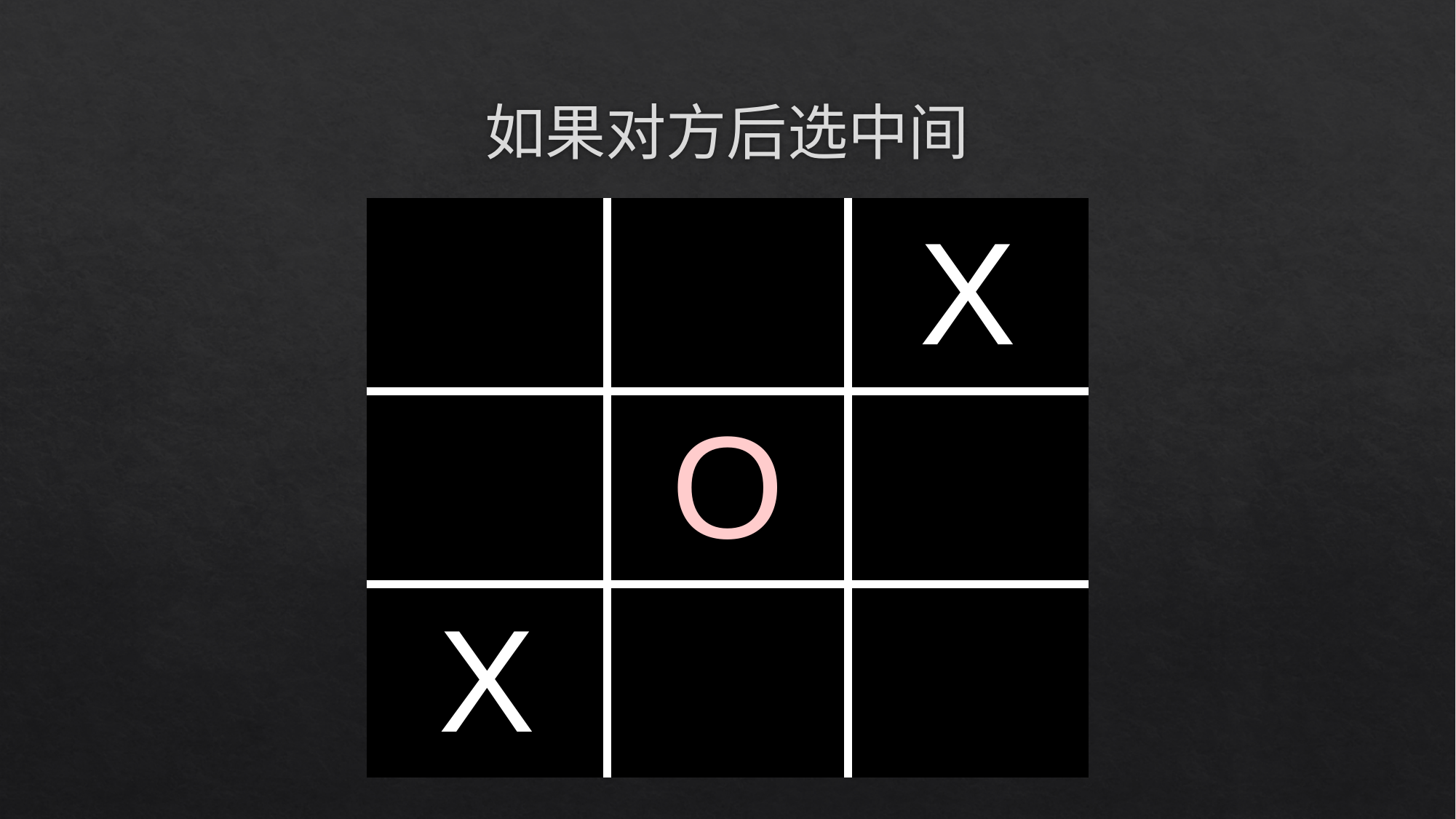

# 如果对方后选中间
|  |  | X |
| --- | --- | --- |
|  | O |  |
| X |  |  |